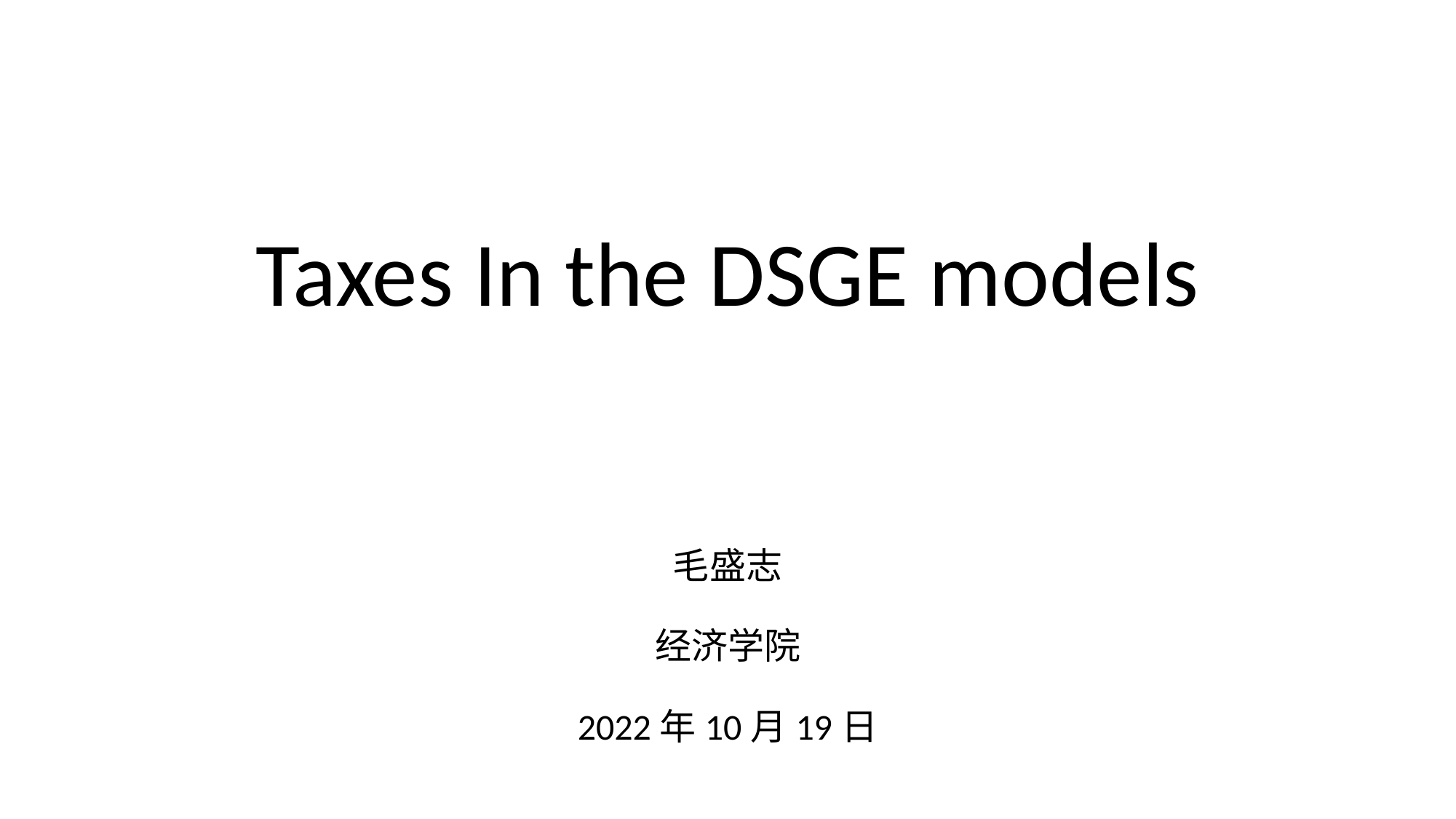

# Taxes In the DSGE models
毛盛志
经济学院
2022年10月19日